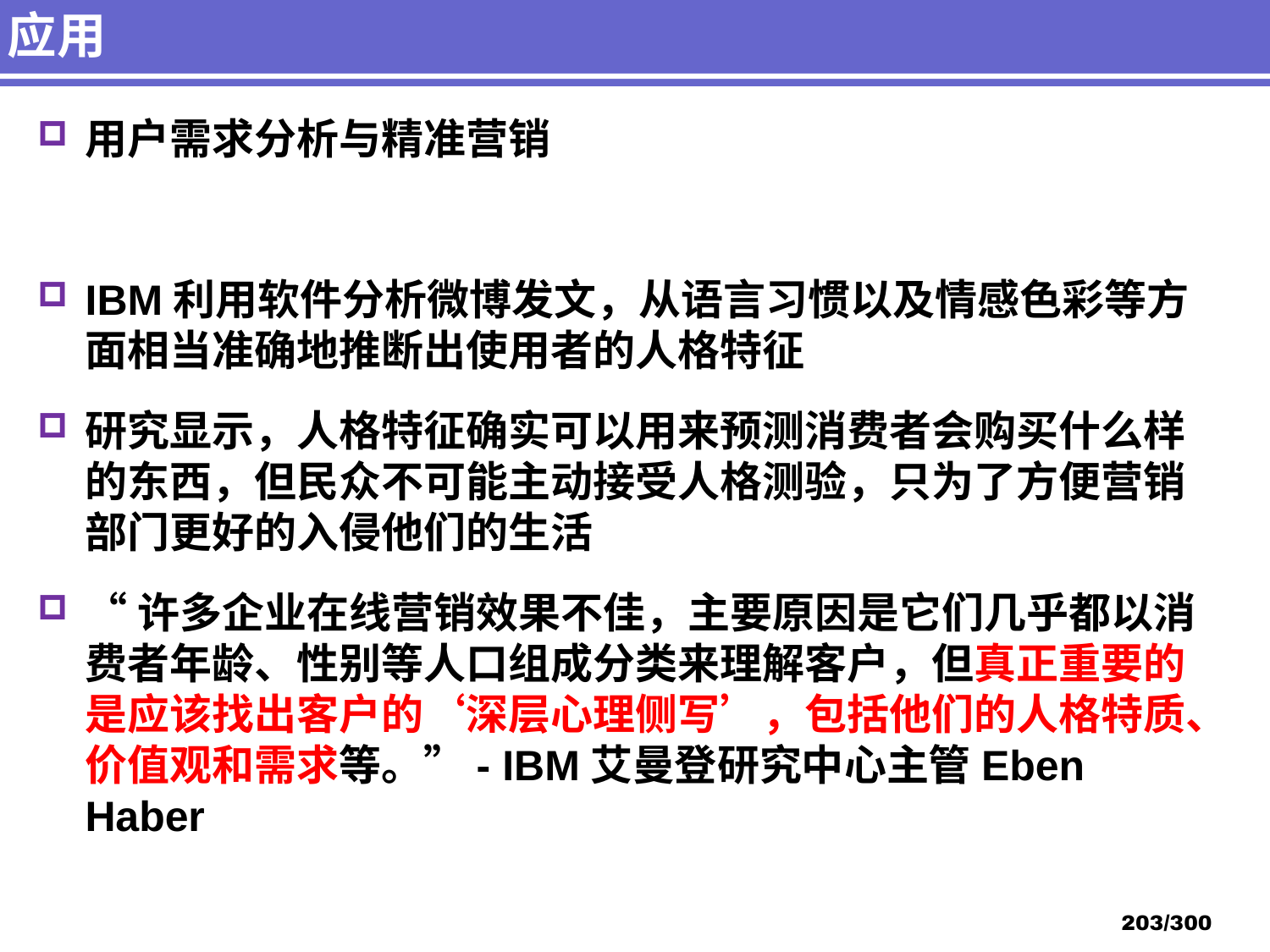

# 应用
用户需求分析与精准营销

IBM利用软件分析微博发文，从语言习惯以及情感色彩等方面相当准确地推断出使用者的人格特征
研究显示，人格特征确实可以用来预测消费者会购买什么样的东西，但民众不可能主动接受人格测验，只为了方便营销部门更好的入侵他们的生活
“许多企业在线营销效果不佳，主要原因是它们几乎都以消费者年龄、性别等人口组成分类来理解客户，但真正重要的是应该找出客户的‘深层心理侧写’，包括他们的人格特质、价值观和需求等。”- IBM艾曼登研究中心主管Eben Haber
203/300